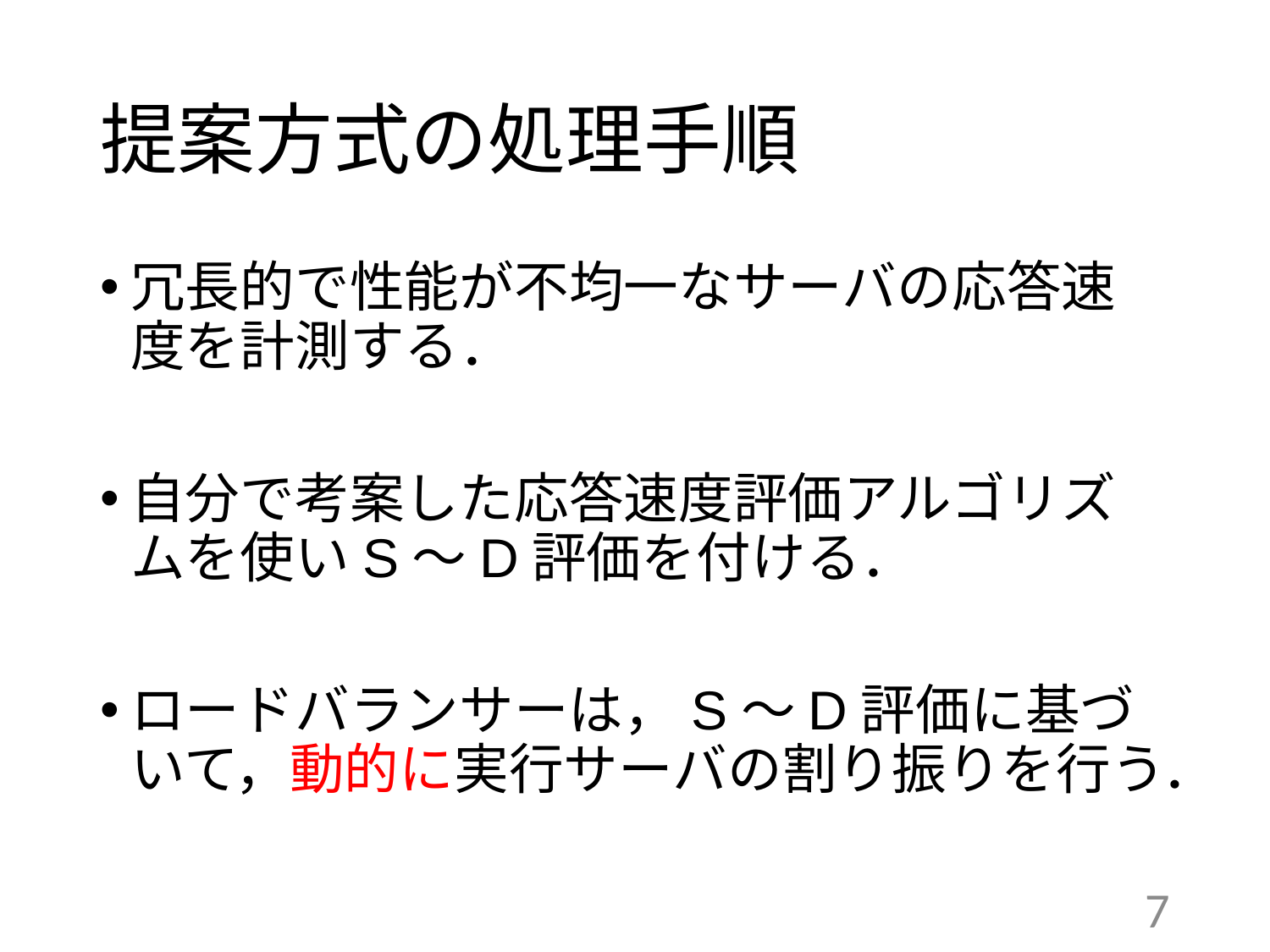

# 提案方式の処理手順
冗長的で性能が不均一なサーバの応答速度を計測する．

自分で考案した応答速度評価アルゴリズムを使いS～D評価を付ける．

ロードバランサーは，S～D評価に基づいて，動的に実行サーバの割り振りを行う．

7